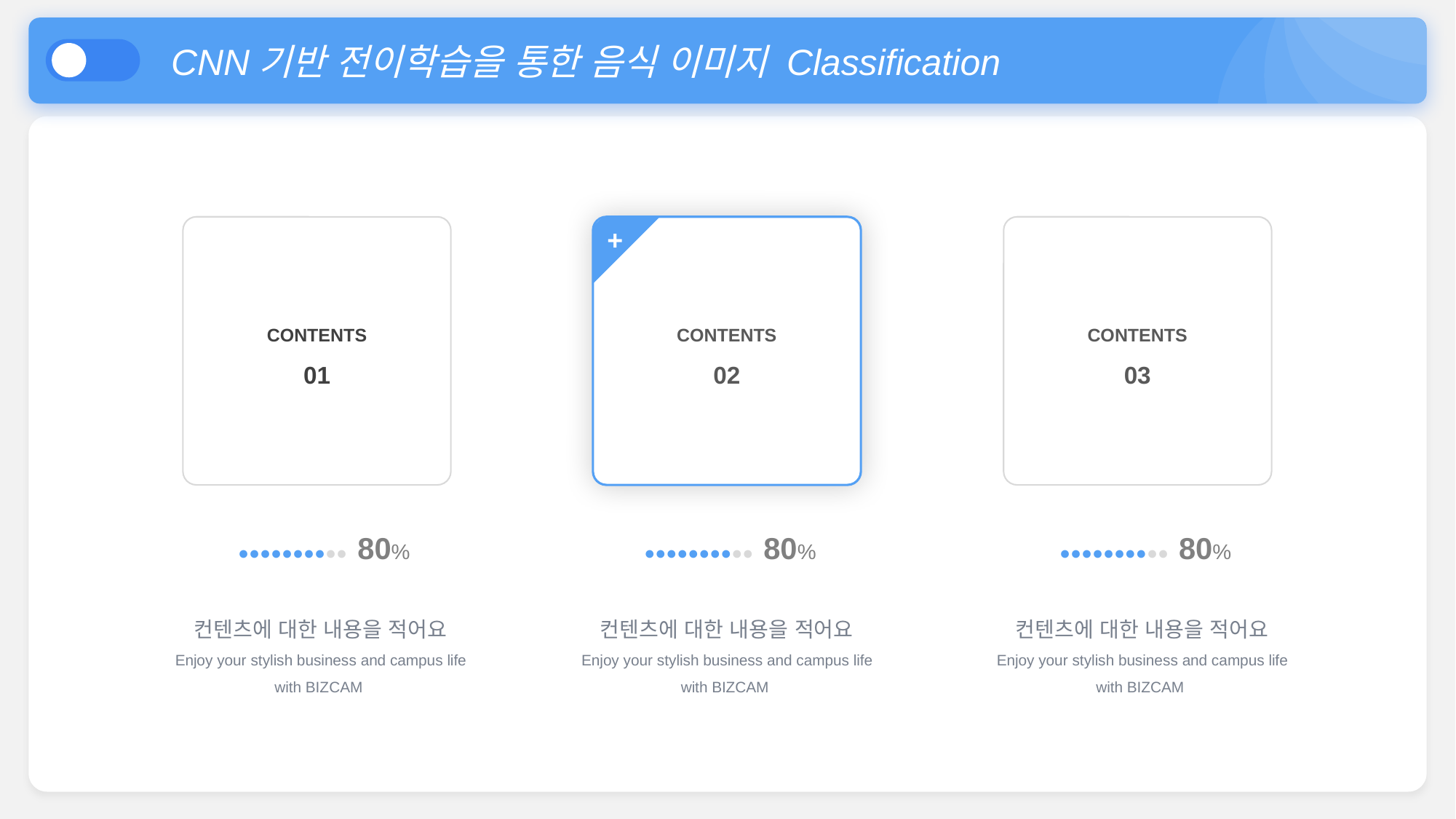

CNN기반 전이학습을 통한 음식 이미지 Classification

CONTENTS
01
+
CONTENTS
02
CONTENTS
03
●●●●●●●●●●  80%
●●●●●●●●●●  80%
●●●●●●●●●●  80%
컨텐츠에 대한 내용을 적어요
Enjoy your stylish business and campus life with BIZCAM
컨텐츠에 대한 내용을 적어요
Enjoy your stylish business and campus life with BIZCAM
컨텐츠에 대한 내용을 적어요
Enjoy your stylish business and campus life with BIZCAM